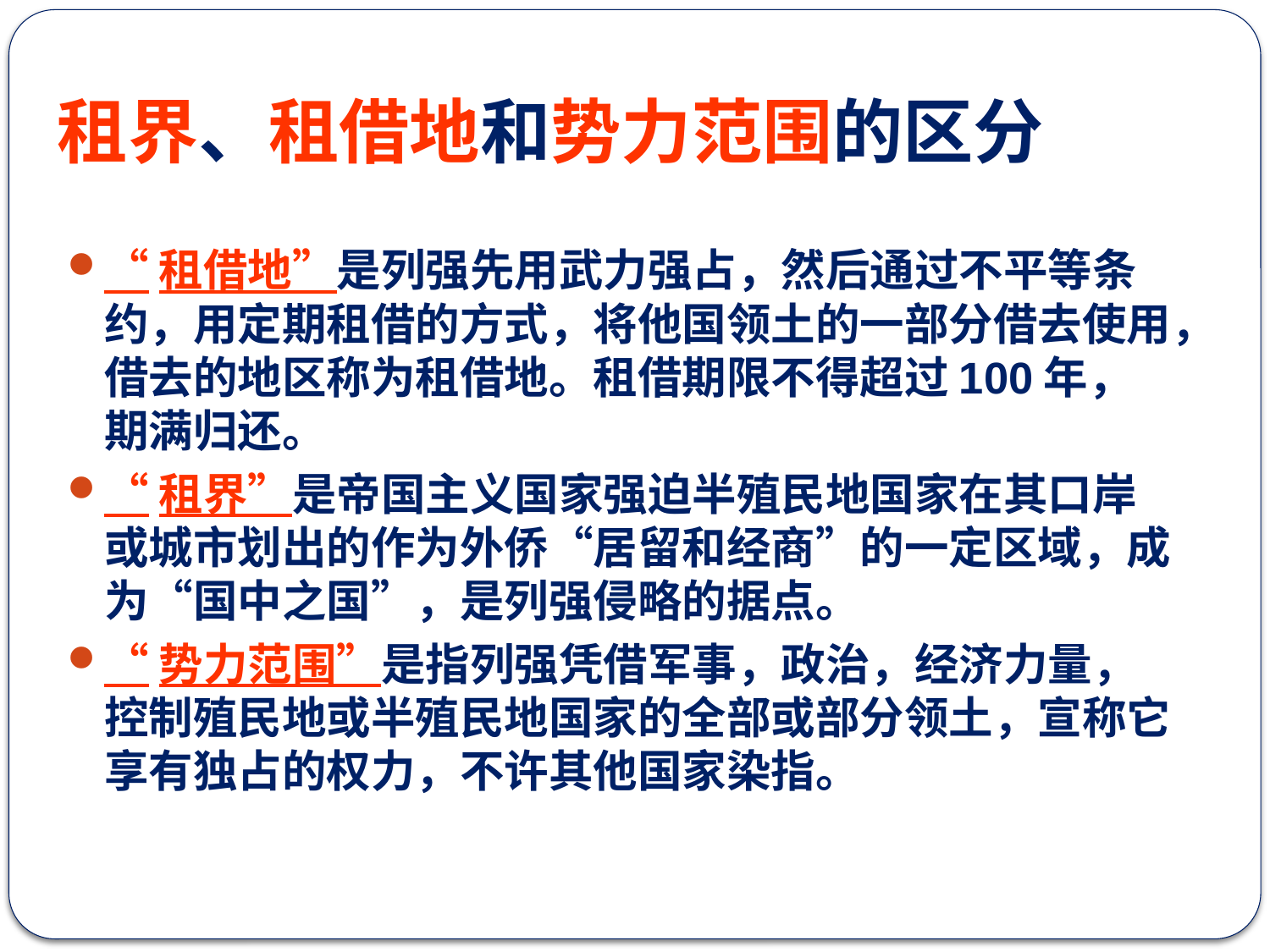

# 租界、租借地和势力范围的区分
“租借地”是列强先用武力强占，然后通过不平等条约，用定期租借的方式，将他国领土的一部分借去使用，借去的地区称为租借地。租借期限不得超过100年，期满归还。
“租界”是帝国主义国家强迫半殖民地国家在其口岸或城市划出的作为外侨“居留和经商”的一定区域，成为“国中之国”，是列强侵略的据点。
“势力范围”是指列强凭借军事，政治，经济力量，控制殖民地或半殖民地国家的全部或部分领土，宣称它享有独占的权力，不许其他国家染指。